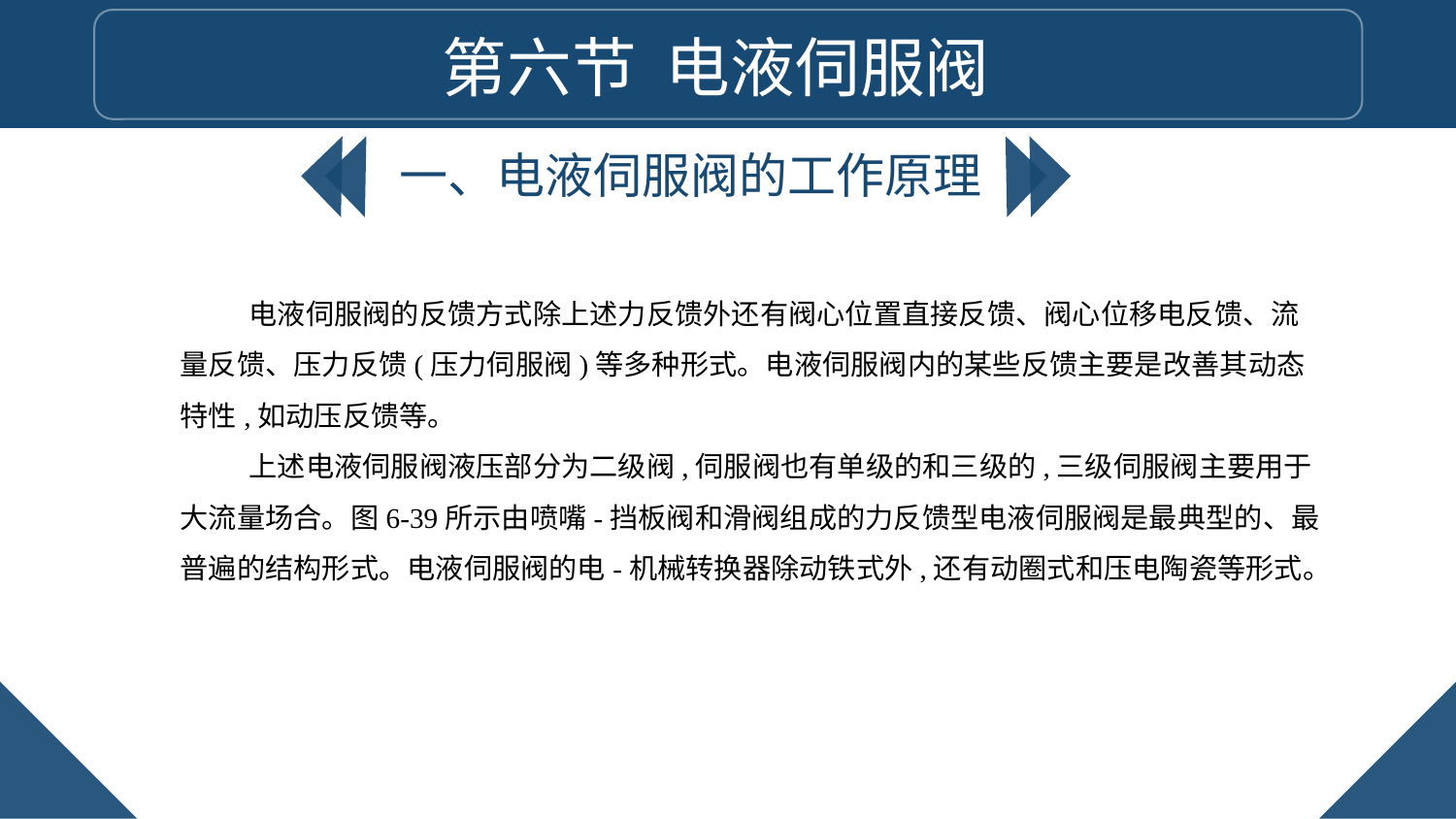

第六节  电液伺服阀
一、电液伺服阀的工作原理

电液伺服阀的反馈方式除上述力反馈外还有阀心位置直接反馈、阀心位移电反馈、流量反馈、压力反馈(压力伺服阀)等多种形式。电液伺服阀内的某些反馈主要是改善其动态特性,如动压反馈等。
上述电液伺服阀液压部分为二级阀,伺服阀也有单级的和三级的,三级伺服阀主要用于大流量场合。图6-39所示由喷嘴-挡板阀和滑阀组成的力反馈型电液伺服阀是最典型的、最普遍的结构形式。电液伺服阀的电-机械转换器除动铁式外,还有动圈式和压电陶瓷等形式。